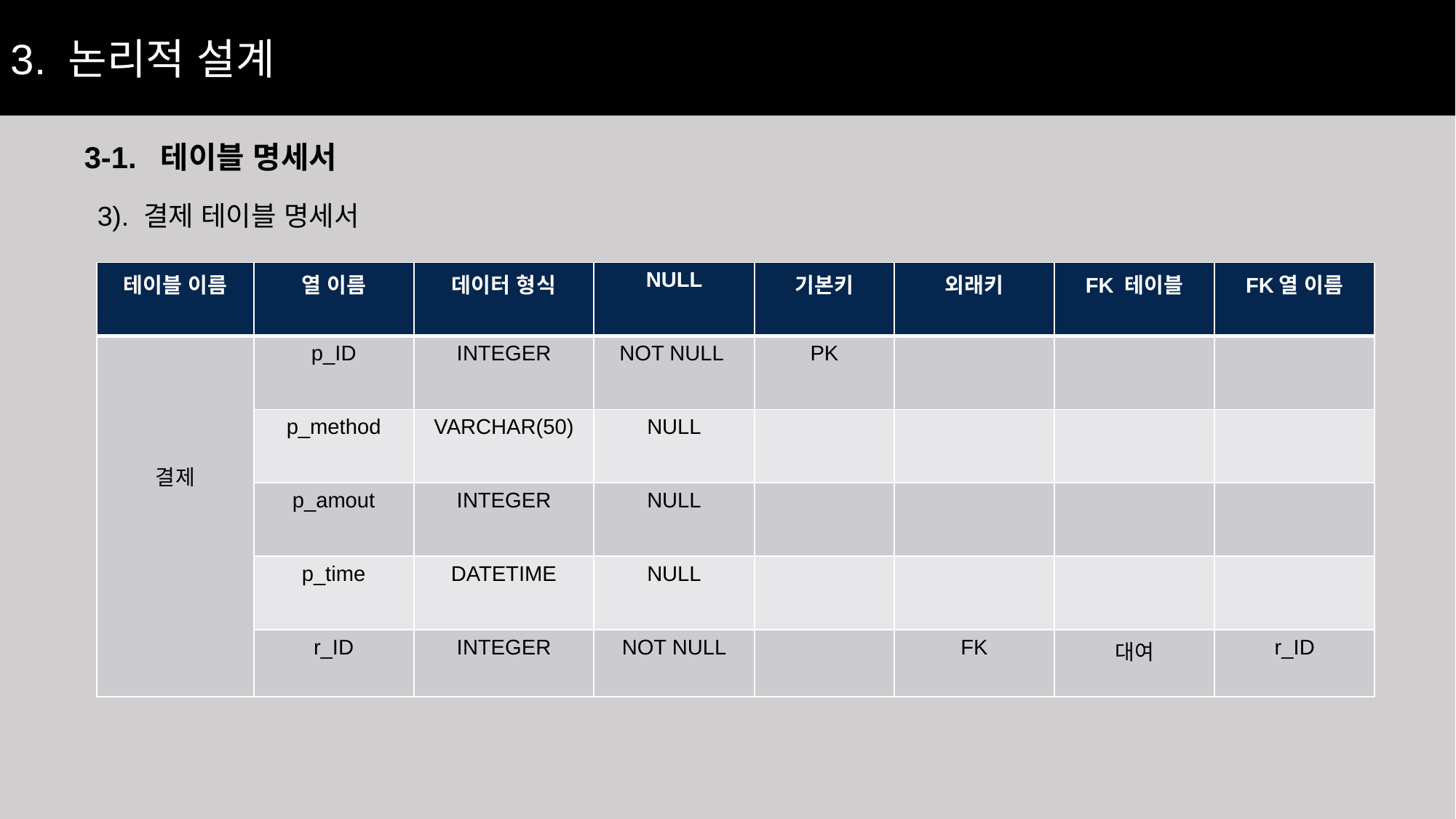

3. 논리적 설계
3-1.  테이블 명세서
3). 결제 테이블 명세서
| 테이블 이름 | 열 이름 | 데이터 형식 | NULL | 기본키 | 외래키 | FK 테이블 | FK열 이름 |
| --- | --- | --- | --- | --- | --- | --- | --- |
| 결제 | p\_ID | INTEGER | NOT NULL | PK |  |  |  |
|  | p\_method | VARCHAR(50) | NULL |  |  |  |  |
|  | p\_amout | INTEGER | NULL |  |  |  |  |
|  | p\_time | DATETIME | NULL |  |  |  |  |
|  | r\_ID | INTEGER | NOT NULL |  | FK | 대여 | r\_ID |
33